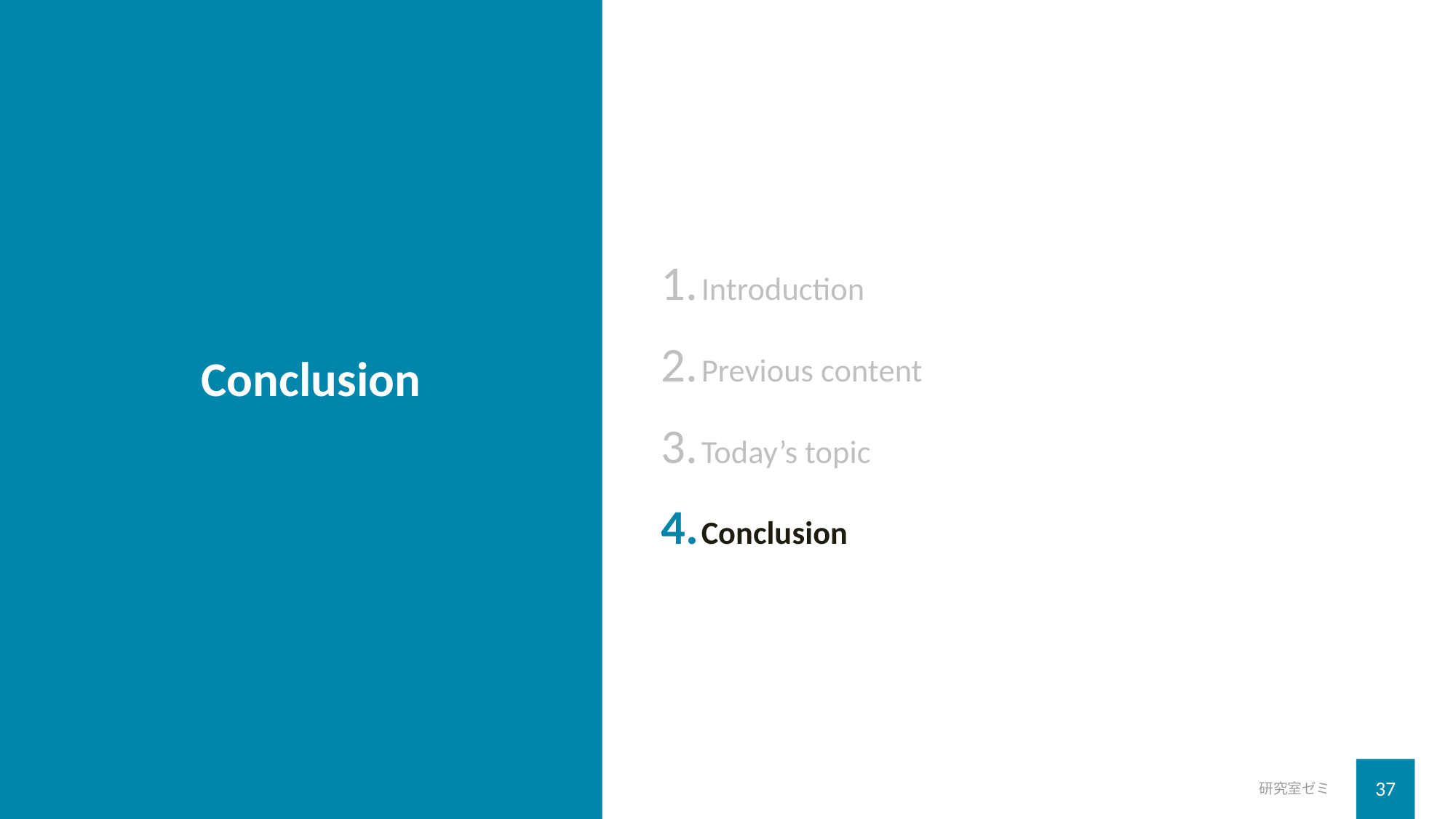

Introduction
Previous content
Today’s topic
Conclusion
# Conclusion
研究室ゼミ
37